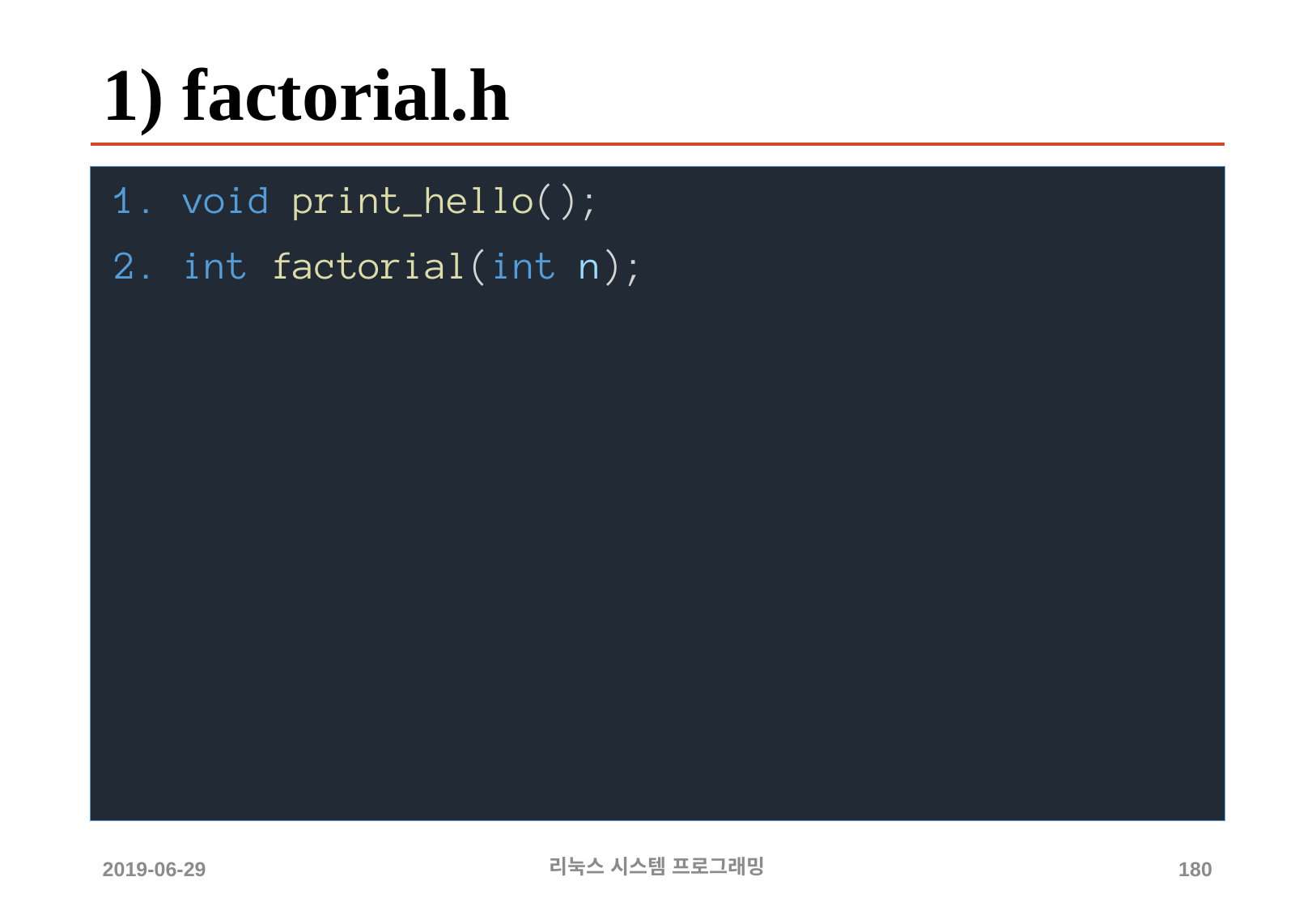

# 1) factorial.h
void print_hello();
int factorial(int n);
2019-06-29
리눅스 시스템 프로그래밍
180